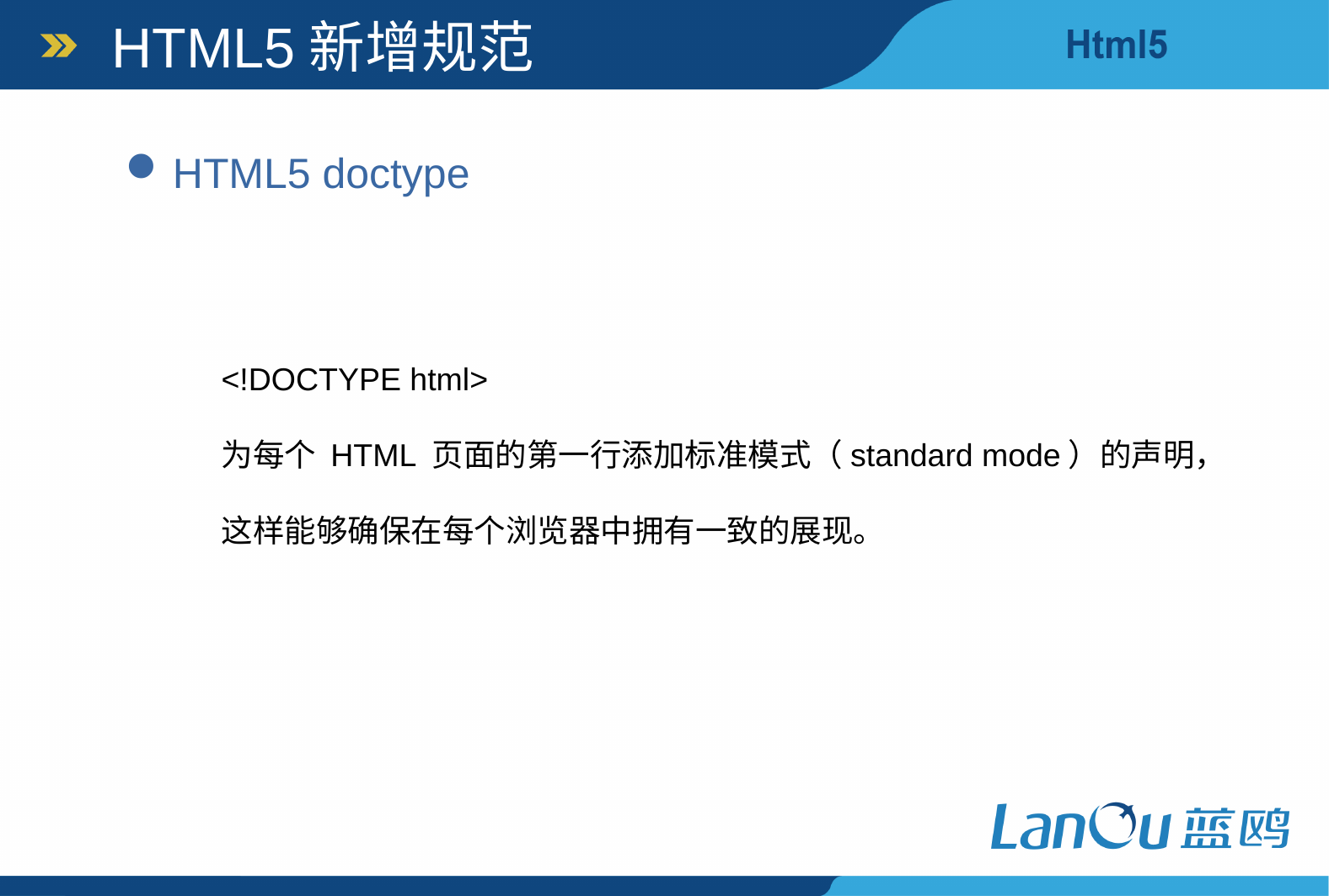

HTML5新增规范
HTML5 doctype
<!DOCTYPE html>

为每个 HTML 页面的第一行添加标准模式（standard mode）的声明，

这样能够确保在每个浏览器中拥有一致的展现。